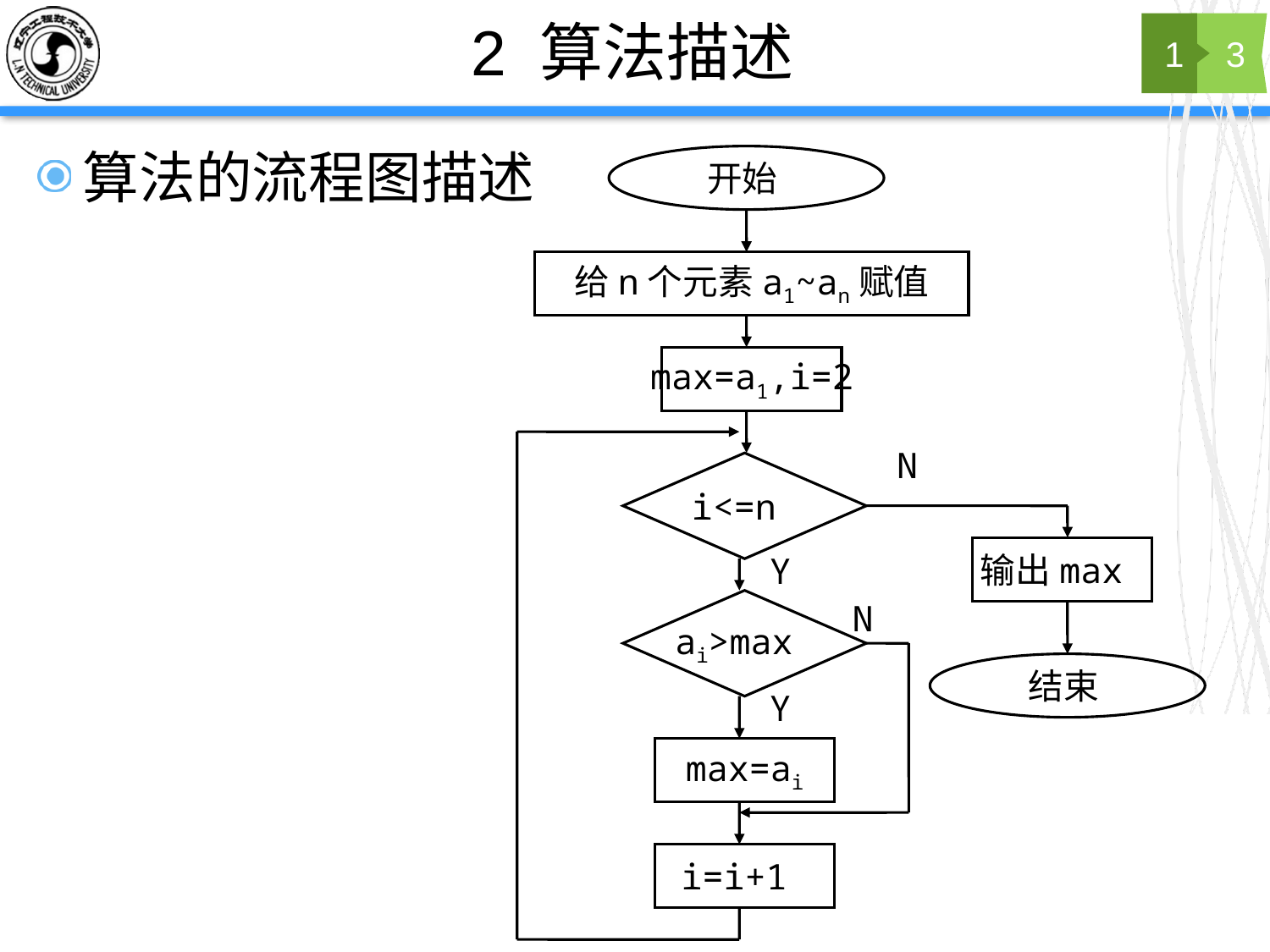

# 2 算法描述
1
3
算法的流程图描述
开始

给n个元素a1~an赋值

max=a1,i=2

N
i<=n

输出max
Y

N
ai>max

结束
Y

max=ai

i=i+1